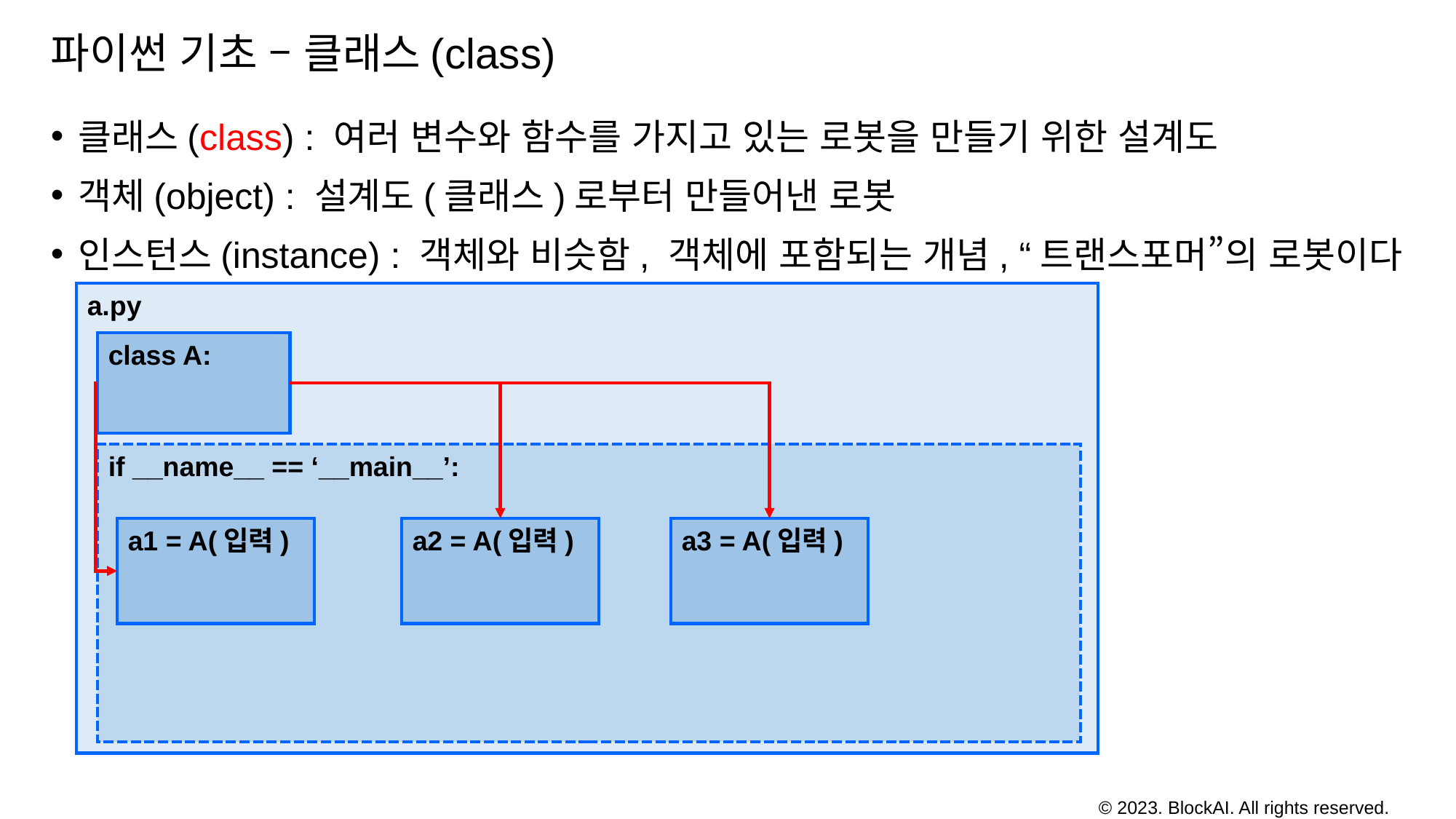

# 파이썬 기초 – 클래스(class)
클래스(class) : 여러 변수와 함수를 가지고 있는 로봇을 만들기 위한 설계도
객체(object) : 설계도(클래스)로부터 만들어낸 로봇
인스턴스(instance) : 객체와 비슷함, 객체에 포함되는 개념, “트랜스포머”의 로봇이다
a.py
class A:
if __name__ == ‘__main__’:
a1 = A(입력)
a2 = A(입력)
a3 = A(입력)